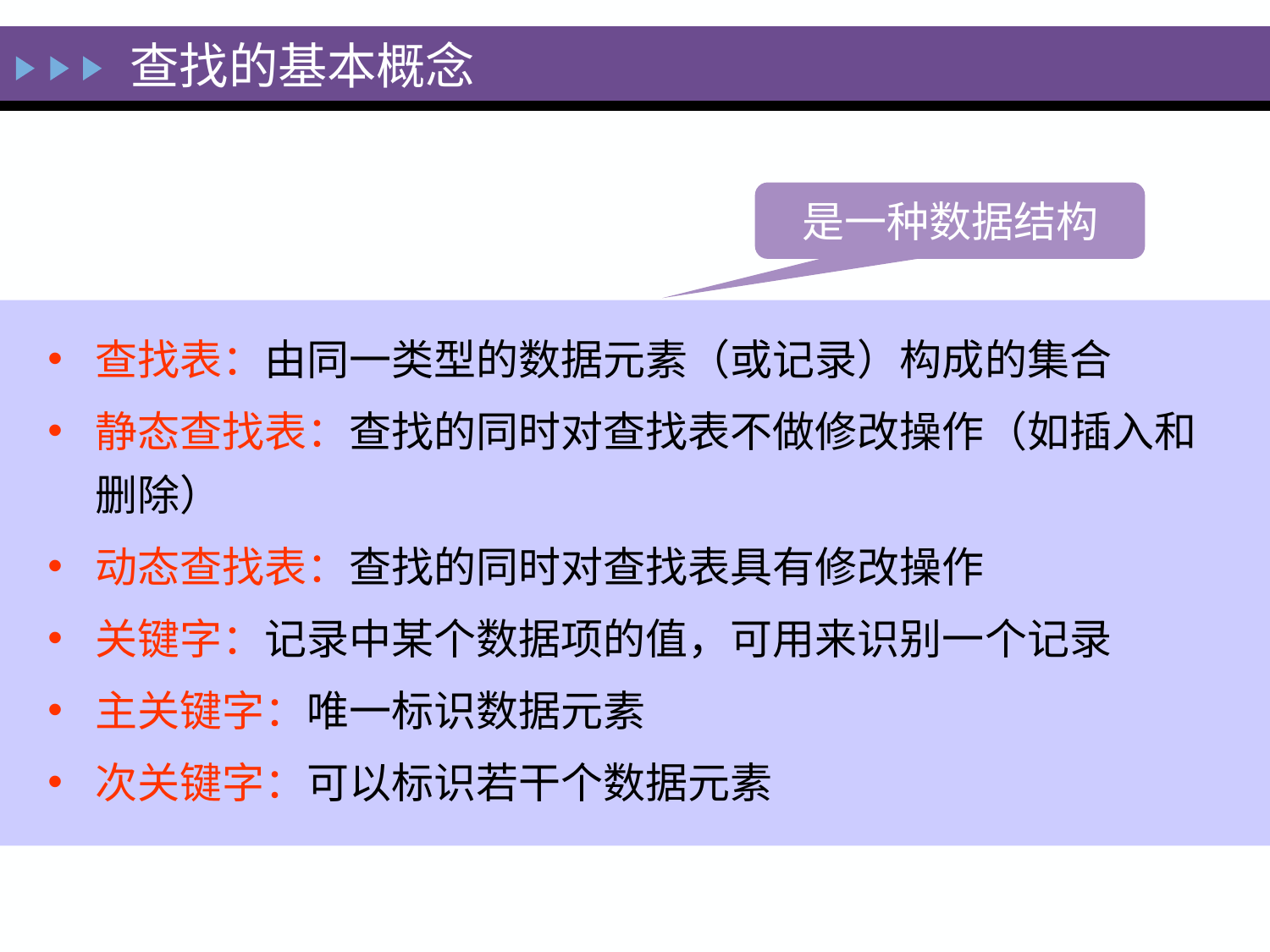

# 查找的基本概念
是一种数据结构

查找表：由同一类型的数据元素（或记录）构成的集合
静态查找表：查找的同时对查找表不做修改操作（如插入和删除）
动态查找表：查找的同时对查找表具有修改操作
关键字：记录中某个数据项的值，可用来识别一个记录
主关键字：唯一标识数据元素
次关键字：可以标识若干个数据元素